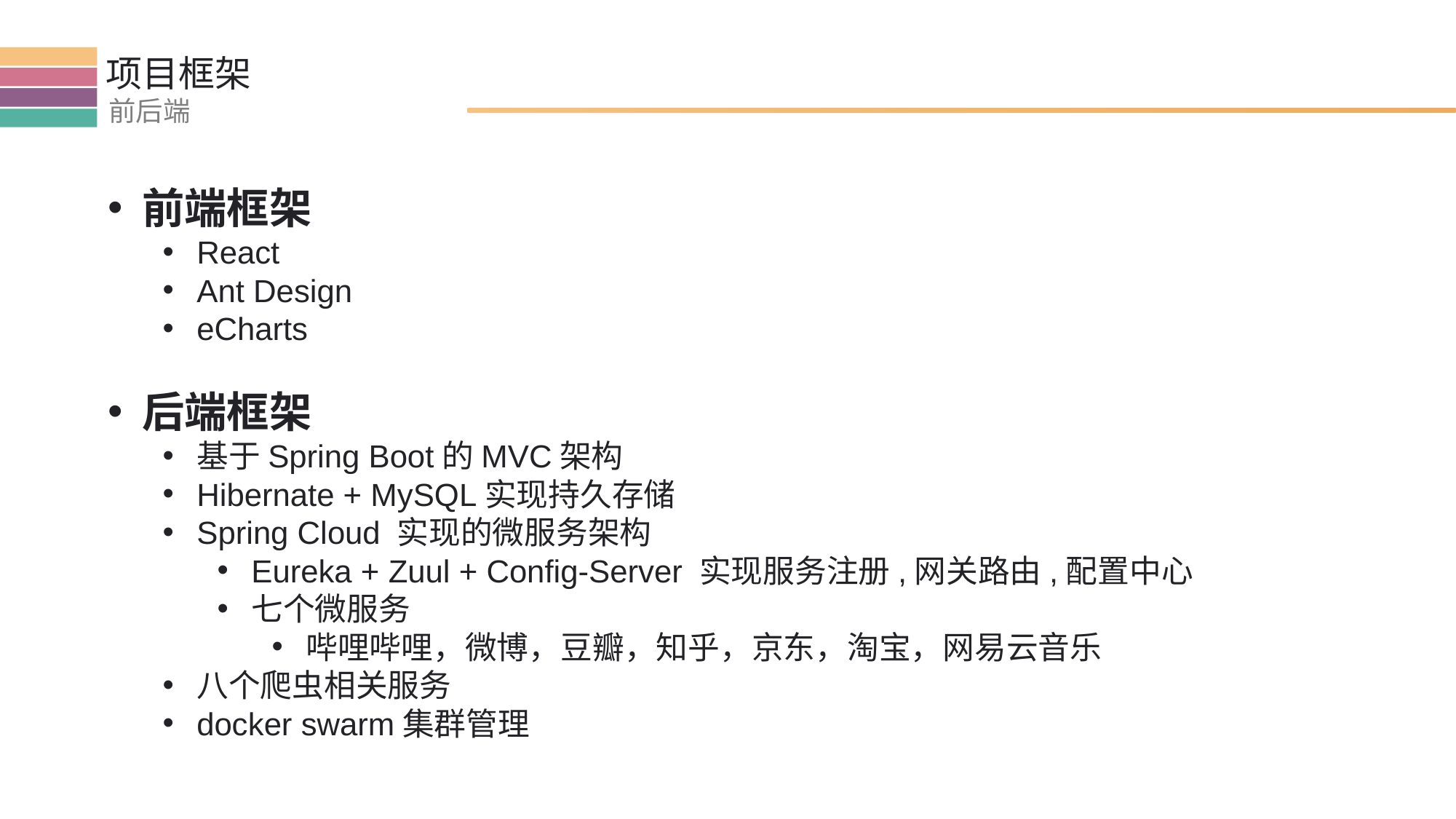

项目框架

前后端

前端框架
React
Ant Design
eCharts

后端框架
基于Spring Boot的MVC架构
Hibernate + MySQL实现持久存储
Spring Cloud 实现的微服务架构
Eureka + Zuul + Config-Server 实现服务注册,网关路由,配置中心
七个微服务
哔哩哔哩，微博，豆瓣，知乎，京东，淘宝，网易云音乐
八个爬虫相关服务
docker swarm集群管理